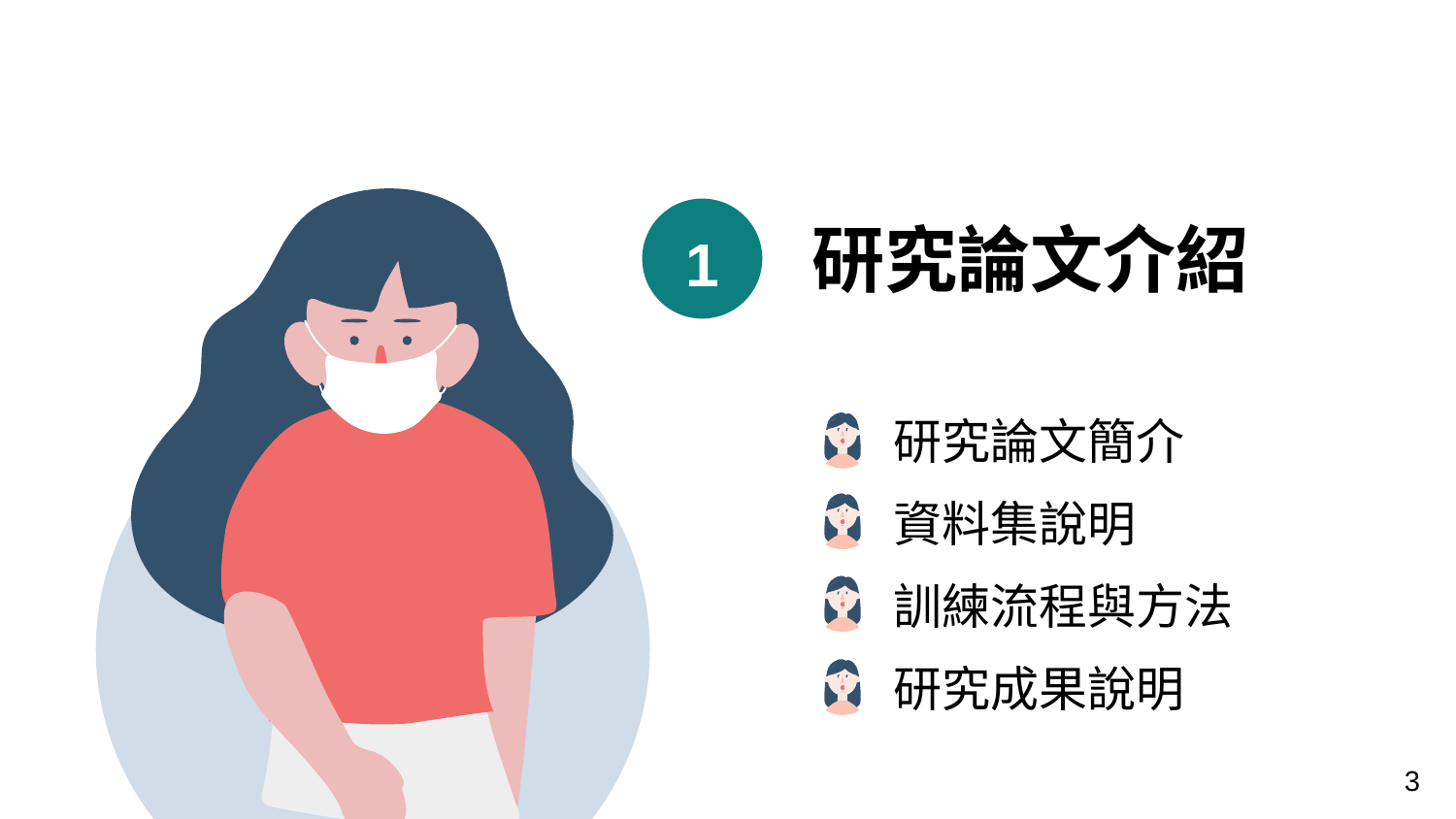

1
研究論文介紹
研究論文簡介
資料集說明
訓練流程與方法
研究成果說明

3